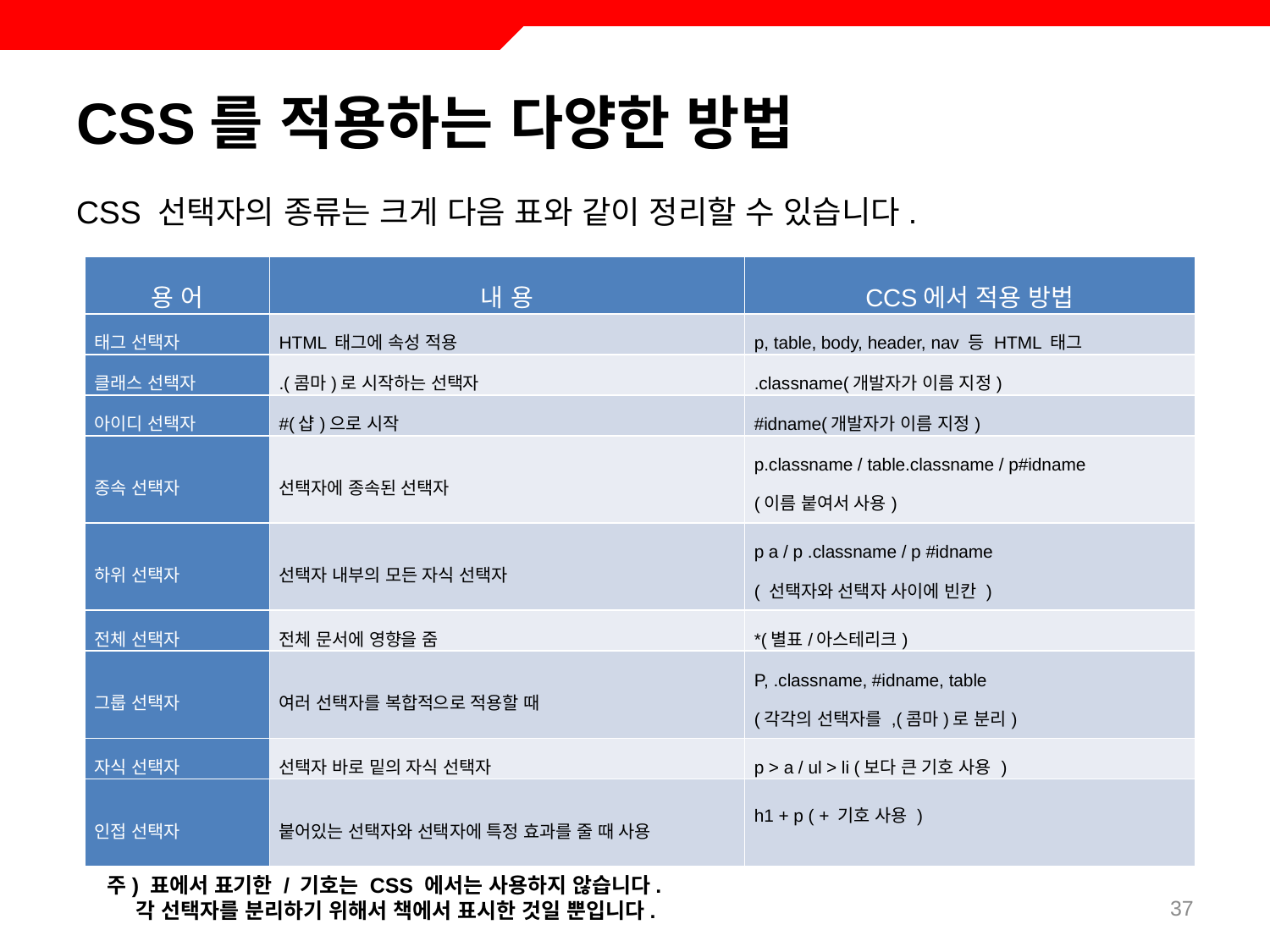

# CSS를 적용하는 다양한 방법
CSS 선택자의 종류는 크게 다음 표와 같이 정리할 수 있습니다.

| 용 어 | 내 용 | CCS에서 적용 방법 |
| --- | --- | --- |
| 태그 선택자 | HTML 태그에 속성 적용 | p, table, body, header, nav 등 HTML 태그 |
| 클래스 선택자 | .(콤마)로 시작하는 선택자 | .classname(개발자가 이름 지정) |
| 아이디 선택자 | #(샵)으로 시작 | #idname(개발자가 이름 지정) |
| 종속 선택자 | 선택자에 종속된 선택자 | p.classname / table.classname / p#idname (이름 붙여서 사용) |
| 하위 선택자 | 선택자 내부의 모든 자식 선택자 | p a / p .classname / p #idname ( 선택자와 선택자 사이에 빈칸 ) |
| 전체 선택자 | 전체 문서에 영향을 줌 | \*(별표/아스테리크) |
| 그룹 선택자 | 여러 선택자를 복합적으로 적용할 때 | P, .classname, #idname, table (각각의 선택자를 ,(콤마)로 분리) |
| 자식 선택자 | 선택자 바로 밑의 자식 선택자 | p > a / ul > li (보다 큰 기호 사용 ) |
| 인접 선택자 | 붙어있는 선택자와 선택자에 특정 효과를 줄 때 사용 | h1 + p ( + 기호 사용 ) |
주) 표에서 표기한 / 기호는 CSS 에서는 사용하지 않습니다.
    각 선택자를 분리하기 위해서 책에서 표시한 것일 뿐입니다.

37